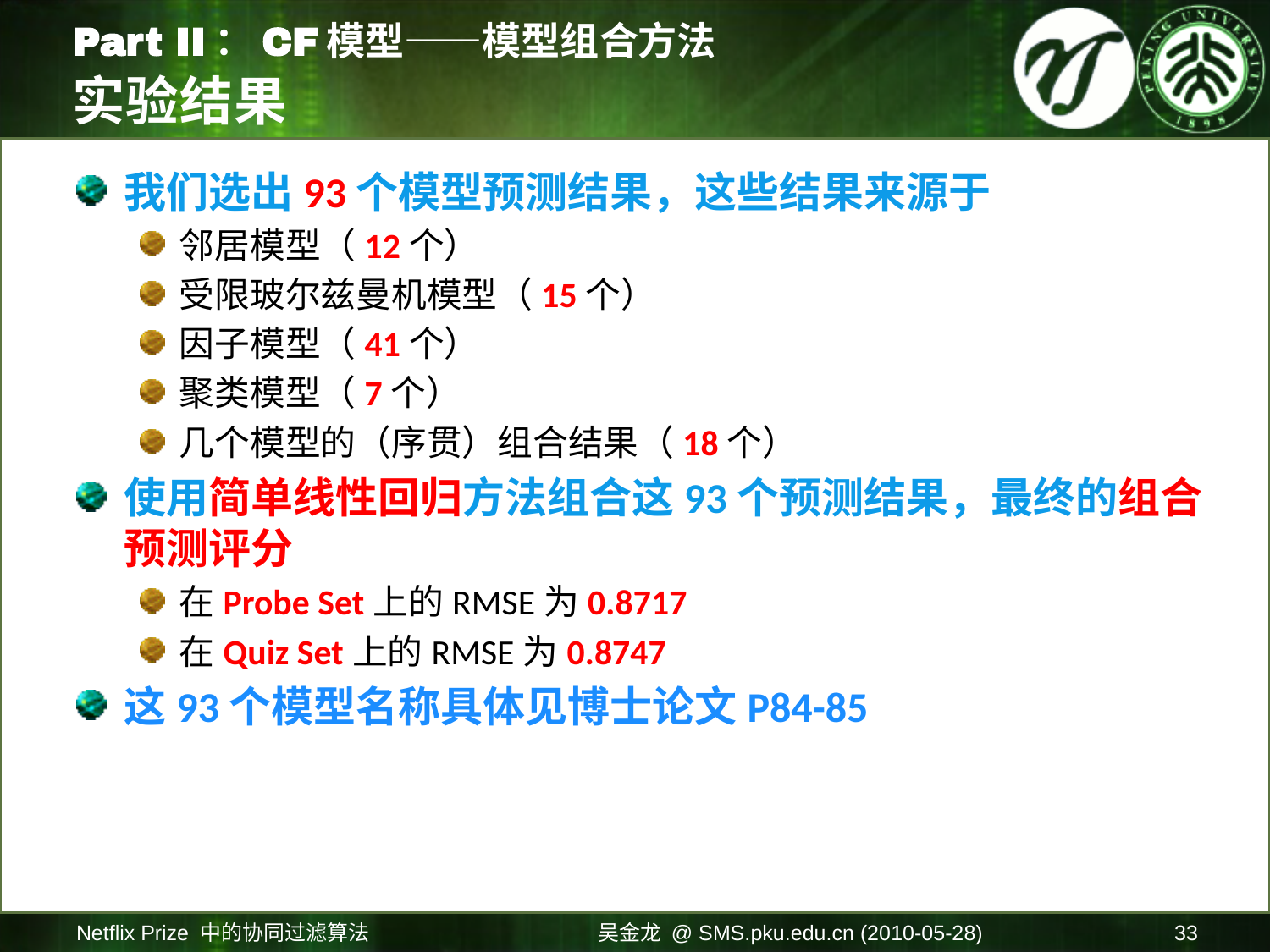

Part II：CF模型——模型组合方法

# 实验结果
我们选出93个模型预测结果，这些结果来源于
邻居模型（12个）
受限玻尔兹曼机模型（15个）
因子模型（41个）
聚类模型（7个）
几个模型的（序贯）组合结果（18个）
使用简单线性回归方法组合这93个预测结果，最终的组合预测评分
在Probe Set上的RMSE为0.8717
在Quiz Set上的RMSE为0.8747
这93个模型名称具体见博士论文P84-85
Netflix Prize 中的协同过滤算法
吴金龙 @ SMS.pku.edu.cn (2010-05-28)
33